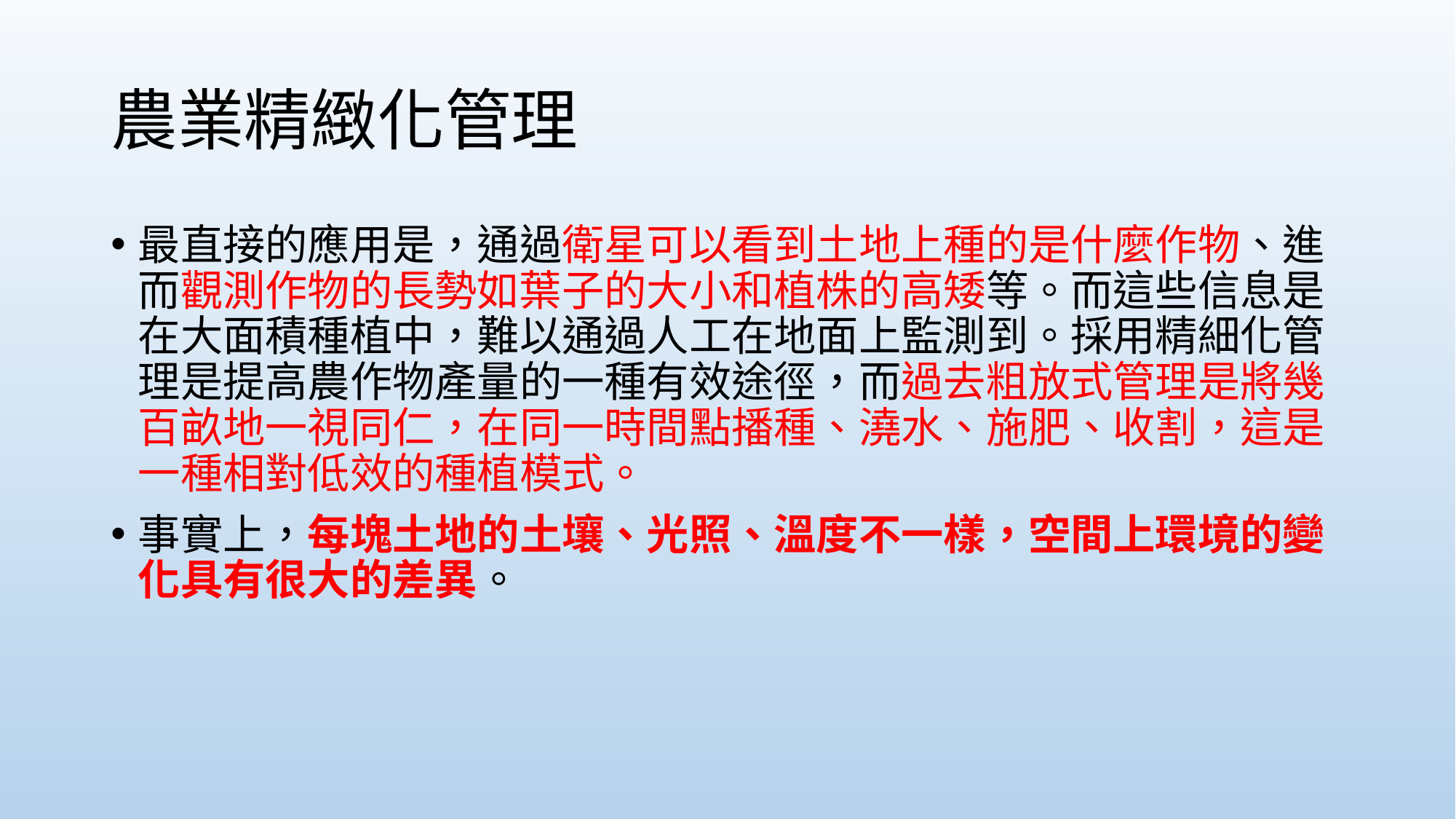

# 農業精緻化管理
最直接的應用是，通過衛星可以看到土地上種的是什麼作物、進而觀測作物的長勢如葉子的大小和植株的高矮等。而這些信息是在大面積種植中，難以通過人工在地面上監測到。採用精細化管理是提高農作物產量的一種有效途徑，而過去粗放式管理是將幾百畝地一視同仁，在同一時間點播種、澆水、施肥、收割，這是一種相對低效的種植模式。
事實上，每塊土地的土壤、光照、溫度不一樣，空間上環境的變化具有很大的差異。